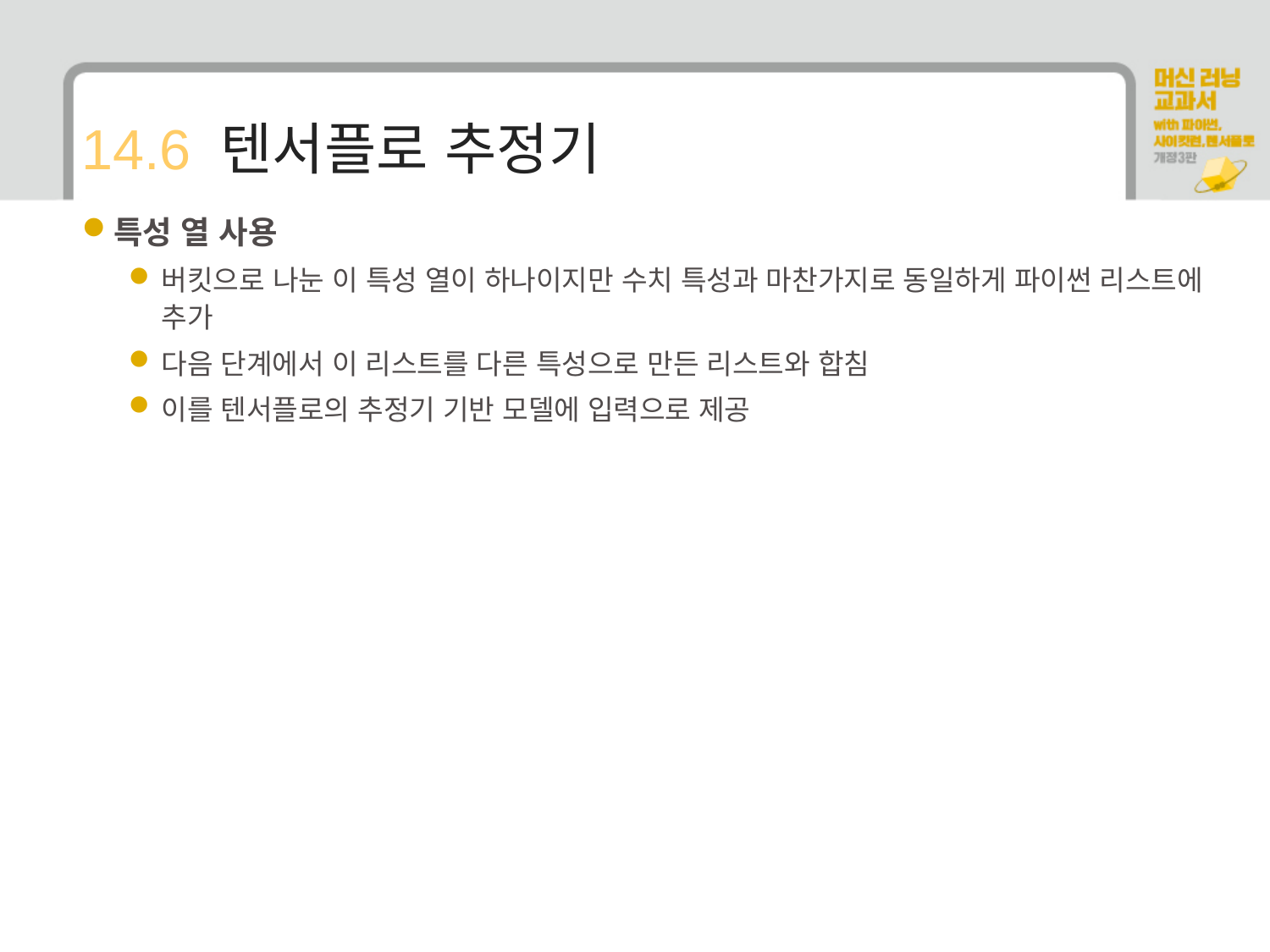

# 14.6 텐서플로 추정기
특성 열 사용
버킷으로 나눈 이 특성 열이 하나이지만 수치 특성과 마찬가지로 동일하게 파이썬 리스트에 추가
다음 단계에서 이 리스트를 다른 특성으로 만든 리스트와 합침
이를 텐서플로의 추정기 기반 모델에 입력으로 제공